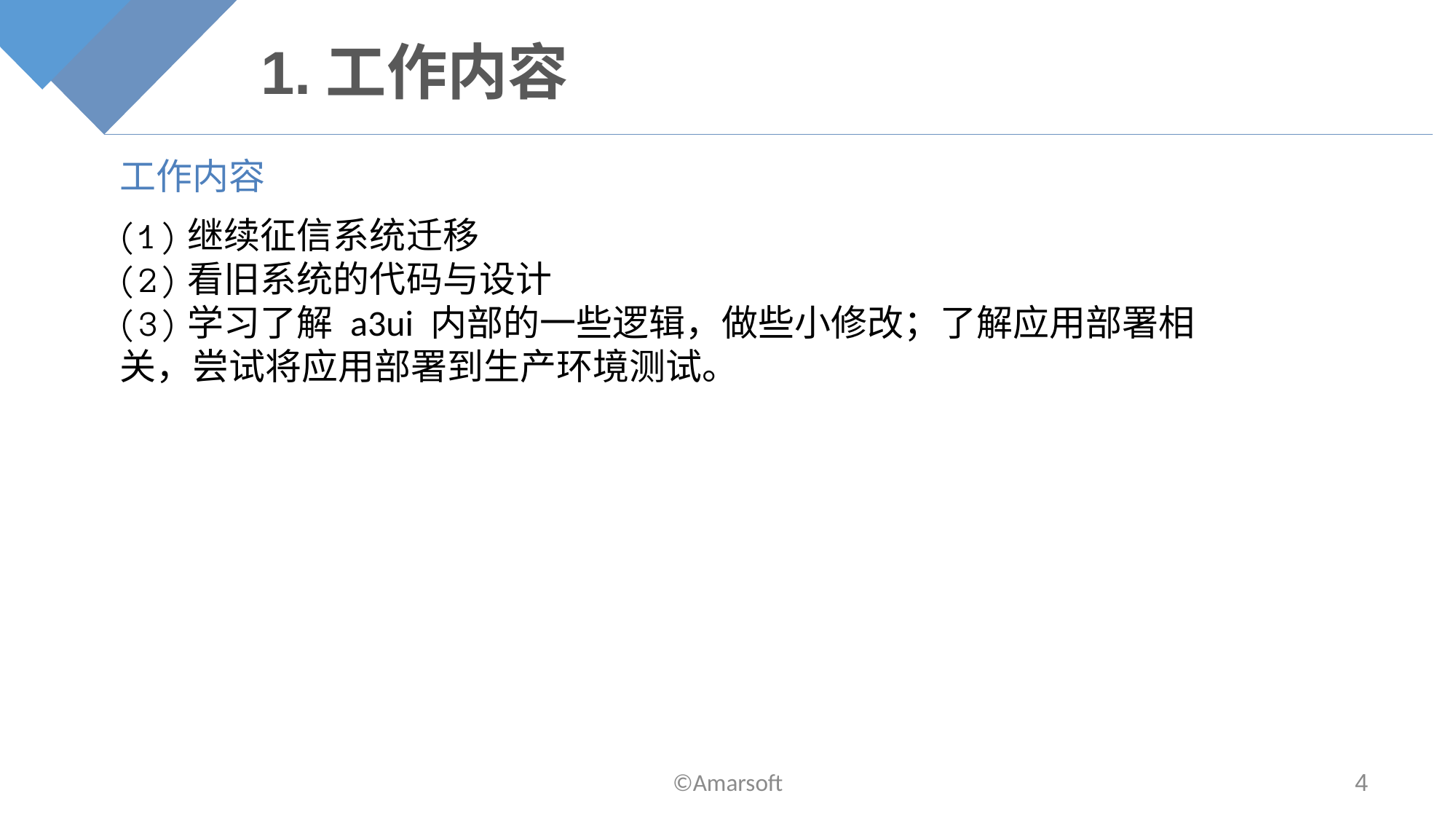

# 1.工作内容
工作内容
(1)继续征信系统迁移
(2)看旧系统的代码与设计
(3)学习了解 a3ui 内部的一些逻辑，做些小修改；了解应用部署相关，尝试将应用部署到生产环境测试。
©Amarsoft
4